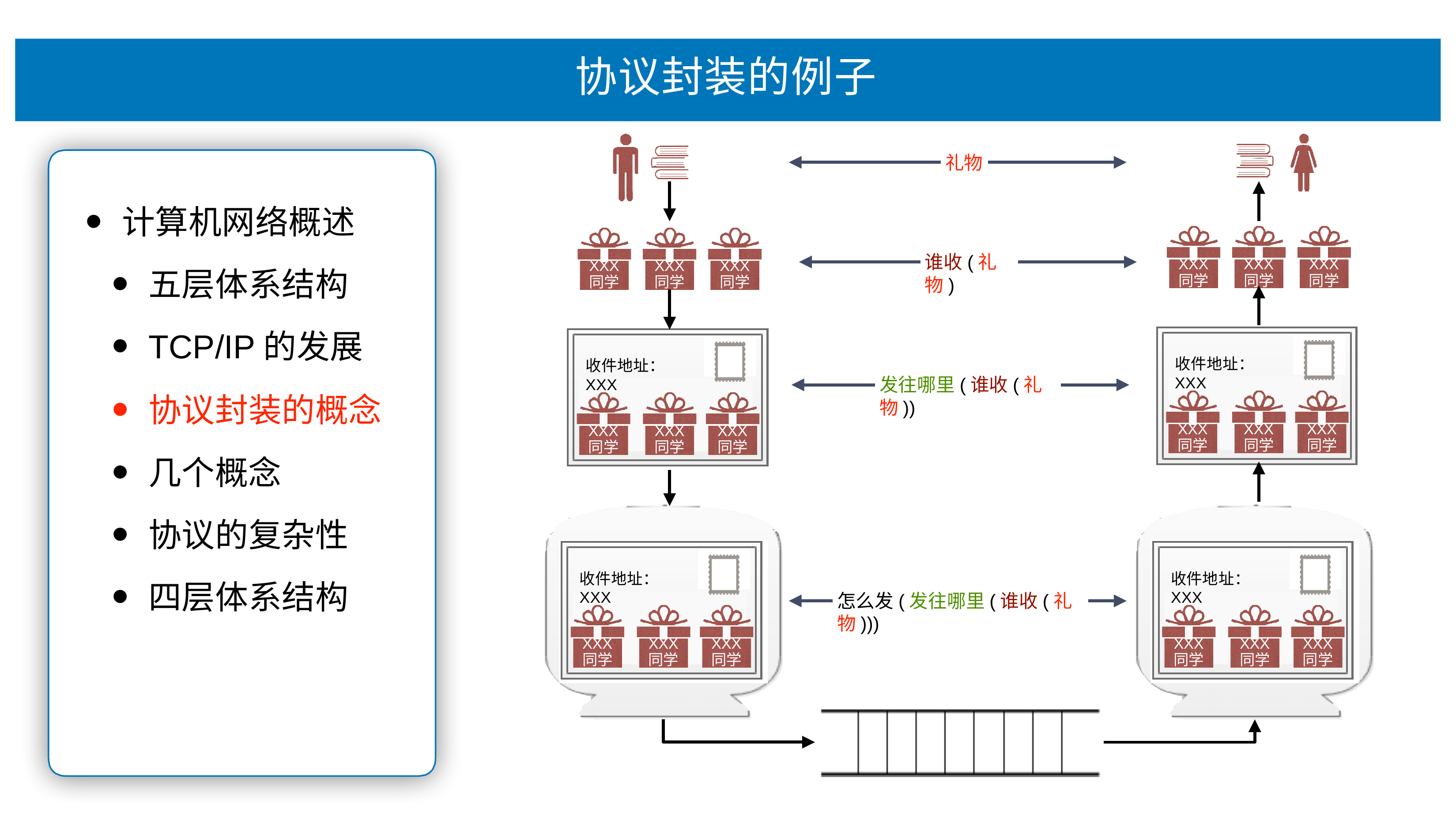

# 协议封装的例⼦

礼物

计算机⽹络概述
五层体系结构
TCP/IP的发展
协议封装的概念
⼏个概念
协议的复杂性
四层体系结构

谁收(礼物)
XXX
同学
XXX
同学
XXX
同学

XXX
同学
XXX
同学
XXX
同学

收件地址：XXX
收件地址：XXX
发往哪⾥(谁收(礼物))

XXX
同学
XXX	XXX
同学	同学
XXX
同学
XXX	XXX
同学	同学
XXX
同学
XXX
同学

收件地址：XXX
收件地址：XXX
怎么发(发往哪⾥(谁收(礼物)))

XXX
同学
XXX	XXX
同学	同学
XXX
同学
XXX	XXX
同学	同学
XXX
同学
XXX
同学